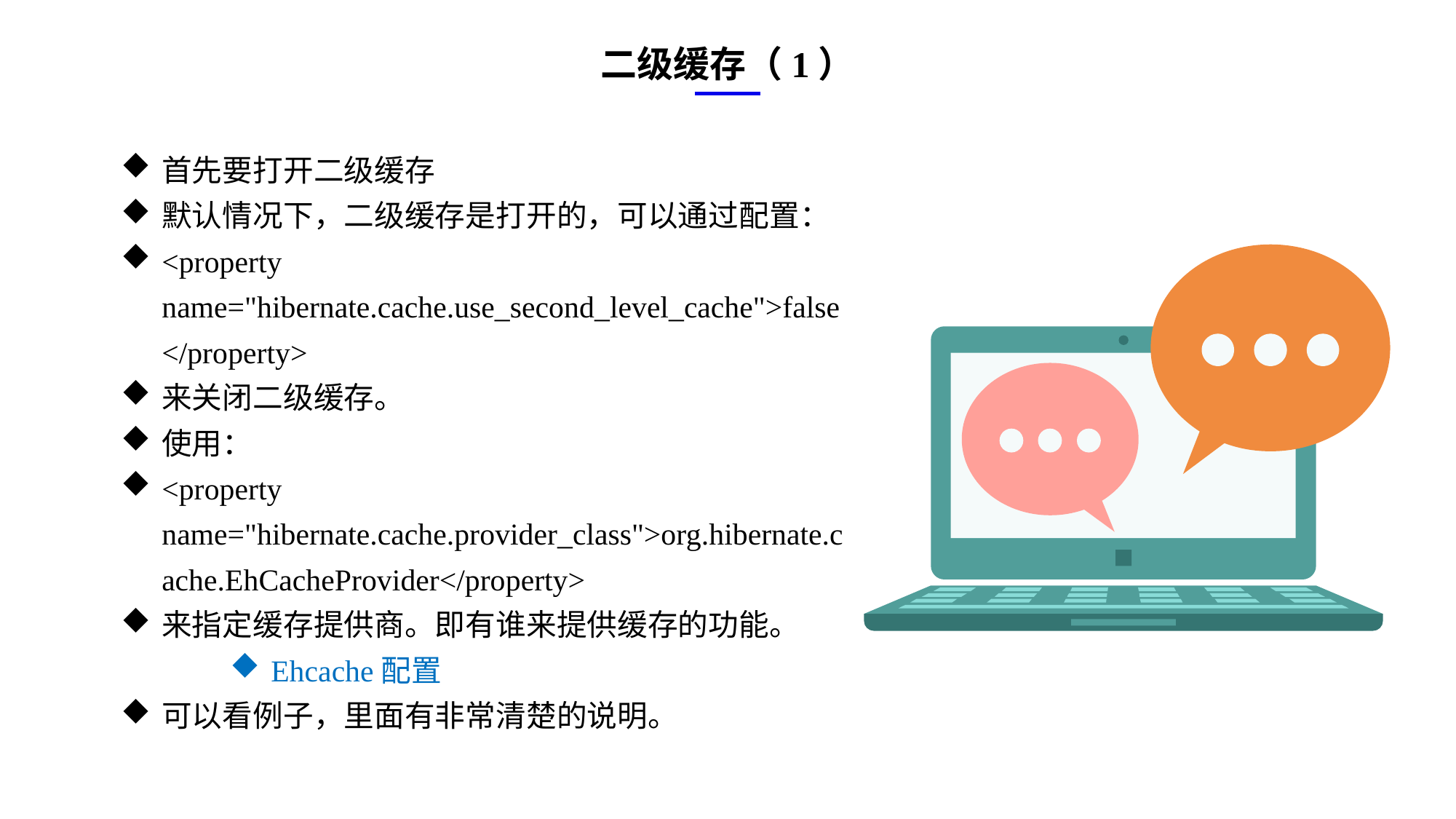

二级缓存（1）
首先要打开二级缓存
默认情况下，二级缓存是打开的，可以通过配置：
<property name="hibernate.cache.use_second_level_cache">false</property>
来关闭二级缓存。
使用：
<property name="hibernate.cache.provider_class">org.hibernate.cache.EhCacheProvider</property>
来指定缓存提供商。即有谁来提供缓存的功能。
Ehcache配置
可以看例子，里面有非常清楚的说明。
e7d195523061f1c0ae0eb3eed39d2bcef4622b2499a05fe6567B54A876BEB457BD1EB8EBE9915191D1FA2E860D28D251AB291D9CBBDD28D4BD16020FD75D8281481517FC21E86E4C931520AFA1087E92E357E3DB373CA326F6F926B1A67F681E99E875FFD293B2C32B3919AE4D43F9436862A7DD54F9346DF3662D8AB7319030EF75D53FF682DE13